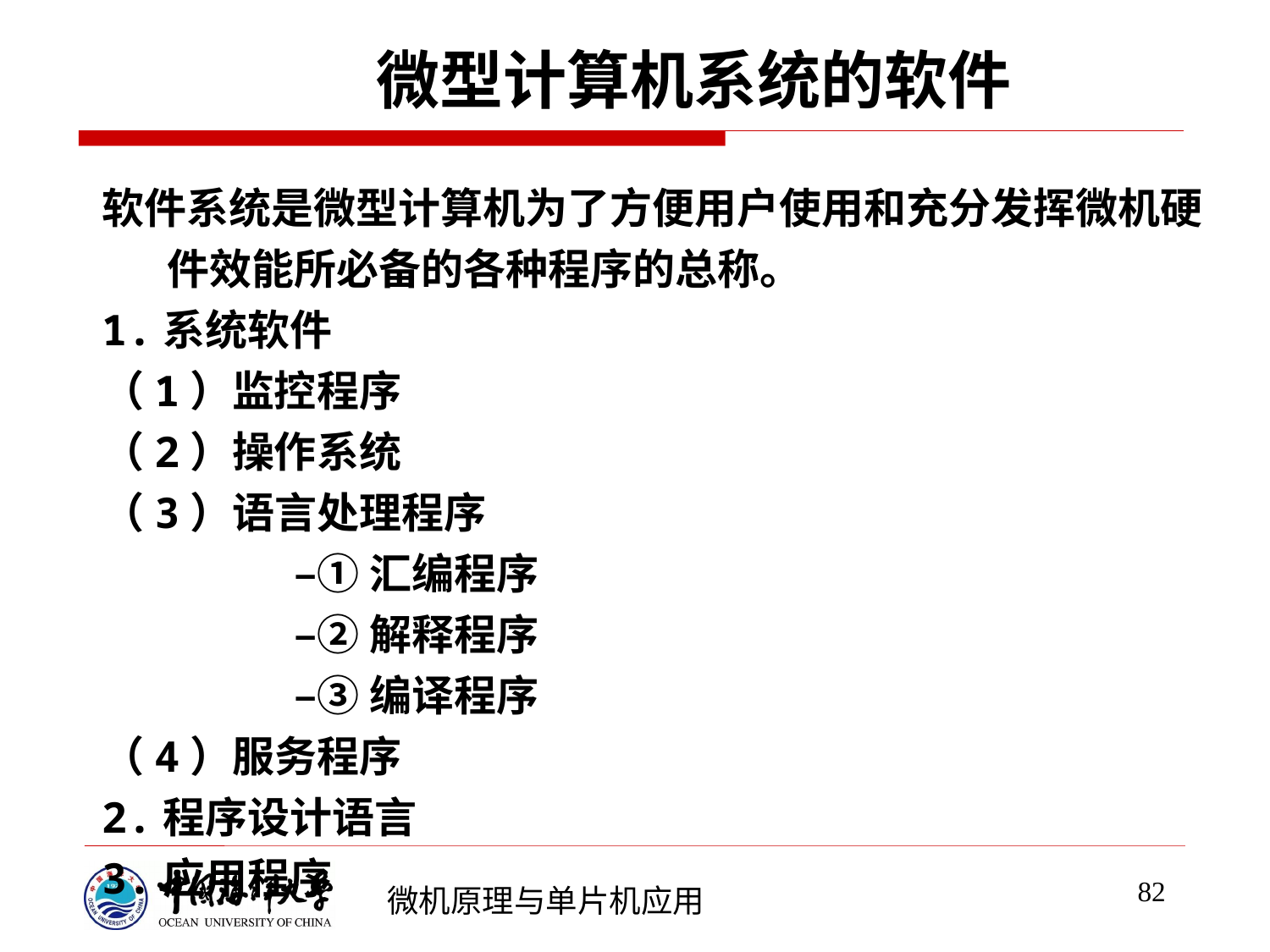

# 微型计算机系统的软件
软件系统是微型计算机为了方便用户使用和充分发挥微机硬件效能所必备的各种程序的总称。
1.系统软件
（1）监控程序
（2）操作系统
（3）语言处理程序
		–①汇编程序
		–②解释程序
		–③编译程序
（4）服务程序
2.程序设计语言
3.应用程序
82